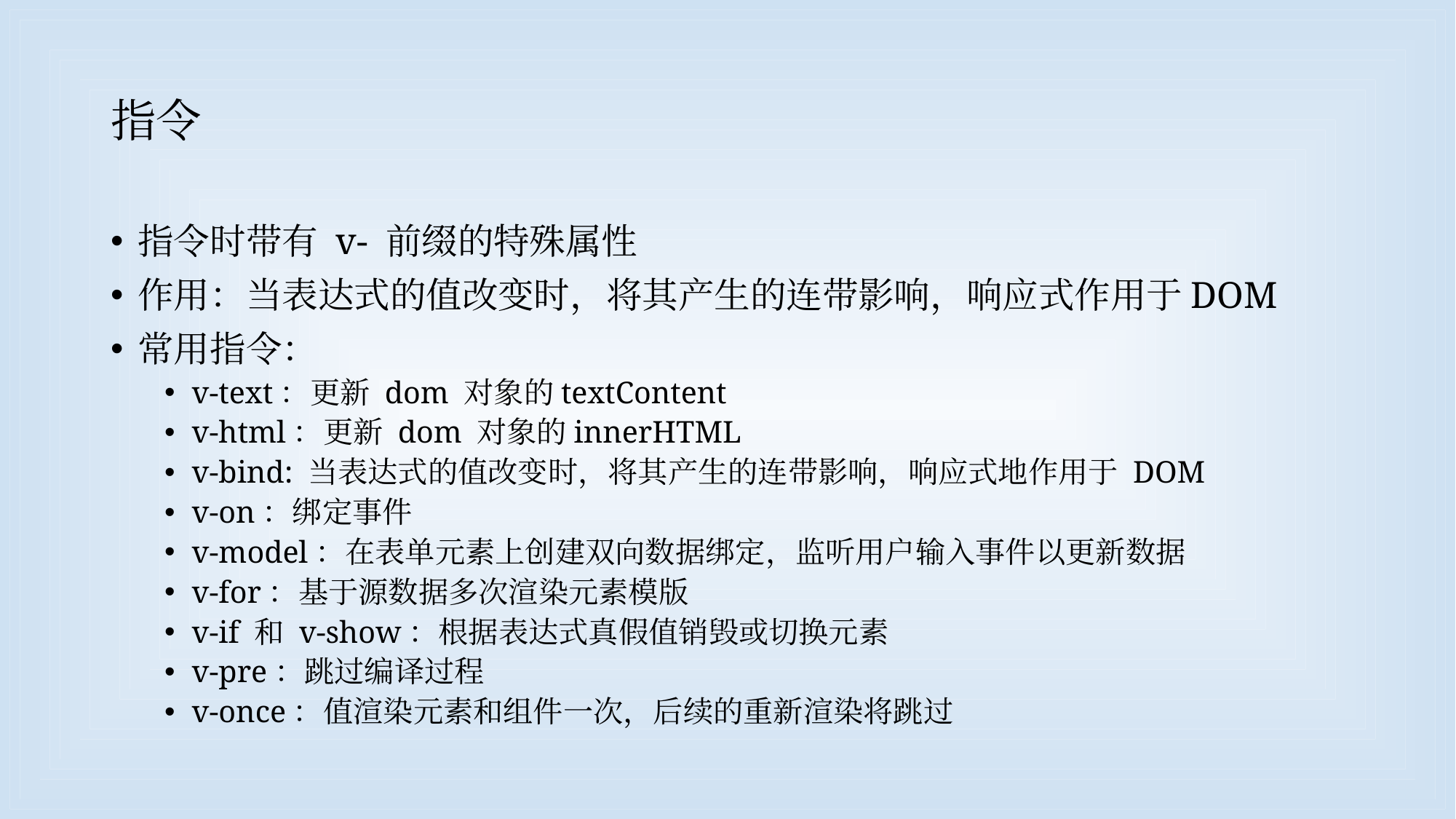

# 指令
指令时带有 v- 前缀的特殊属性
作用：当表达式的值改变时，将其产生的连带影响，响应式作用于DOM
常用指令：
v-text：更新 dom 对象的textContent
v-html：更新 dom 对象的innerHTML
v-bind: 当表达式的值改变时，将其产生的连带影响，响应式地作用于 DOM
v-on：绑定事件
v-model：在表单元素上创建双向数据绑定，监听用户输入事件以更新数据
v-for：基于源数据多次渲染元素模版
v-if 和 v-show：根据表达式真假值销毁或切换元素
v-pre：跳过编译过程
v-once：值渲染元素和组件一次，后续的重新渲染将跳过